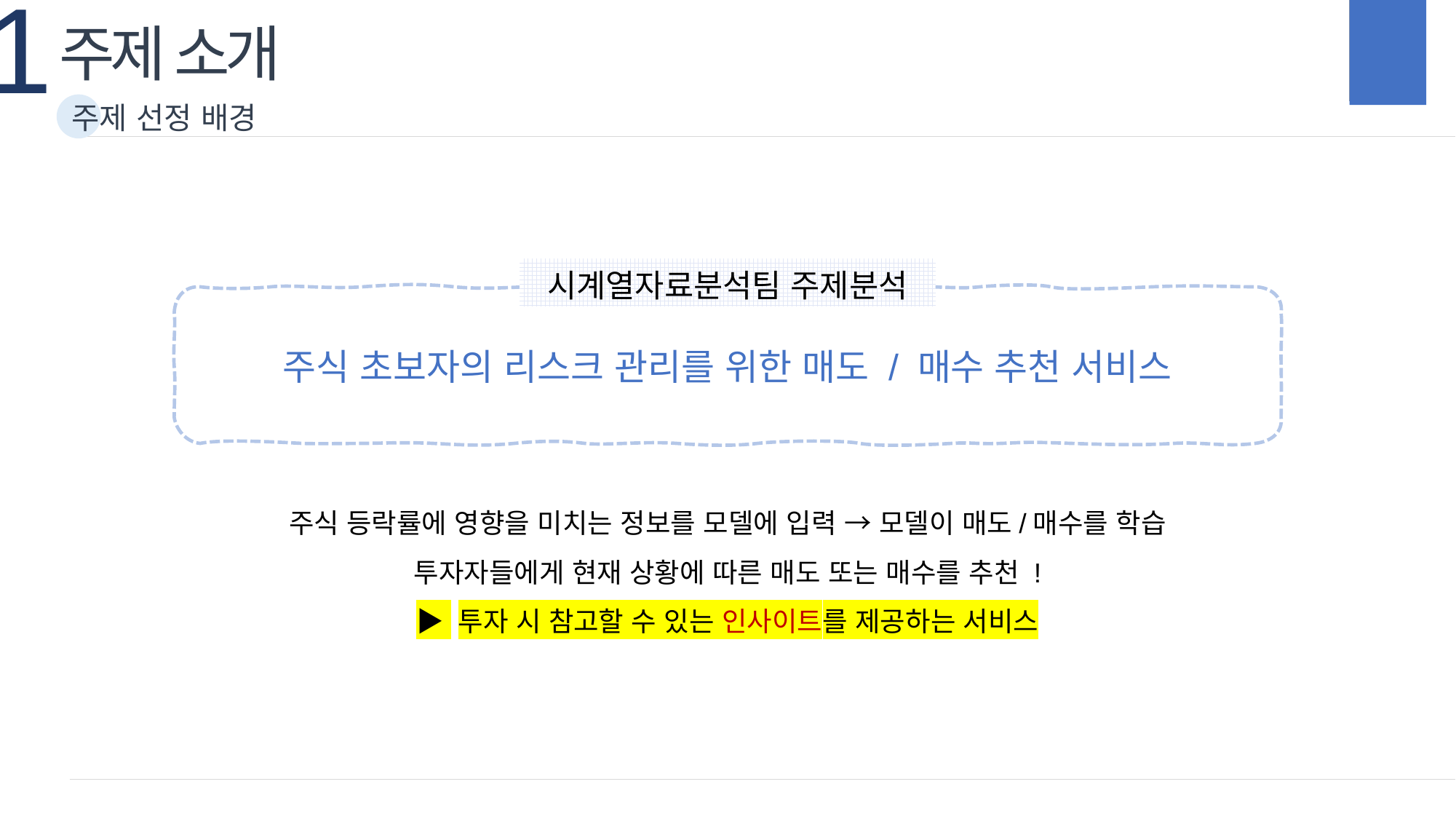

1

주제 소개
주제 선정 배경

시계열자료분석팀 주제분석

주식 초보자의 리스크 관리를 위한 매도 / 매수 추천 서비스
주식 등락률에 영향을 미치는 정보를 모델에 입력 → 모델이 매도/매수를 학습
투자자들에게 현재 상황에 따른 매도 또는 매수를 추천 !
▶ 투자 시 참고할 수 있는 인사이트를 제공하는 서비스